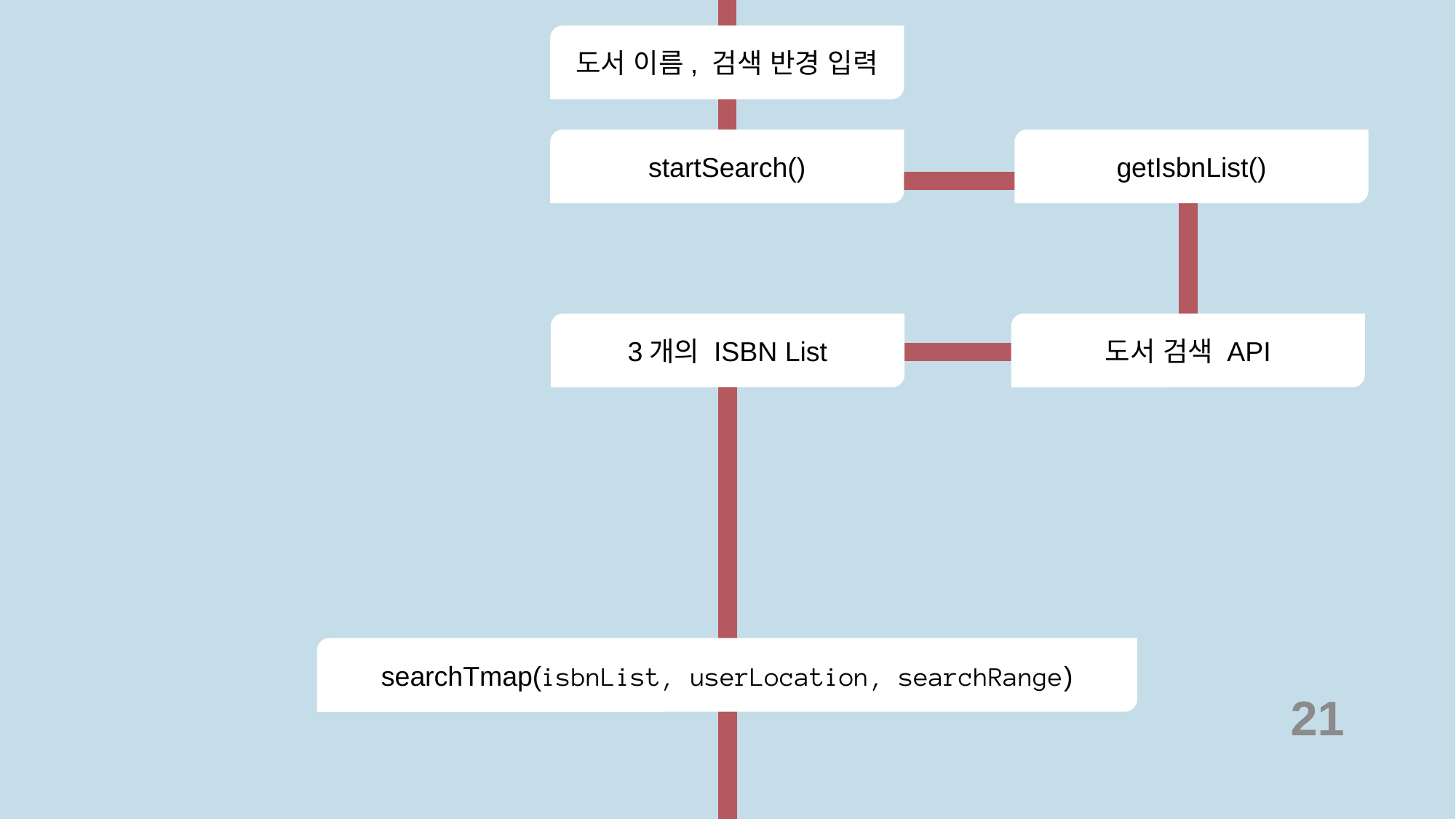

도서 이름, 검색 반경 입력
startSearch()
getIsbnList()
3개의 ISBN List
도서 검색 API
searchTmap(isbnList, userLocation, searchRange)
21